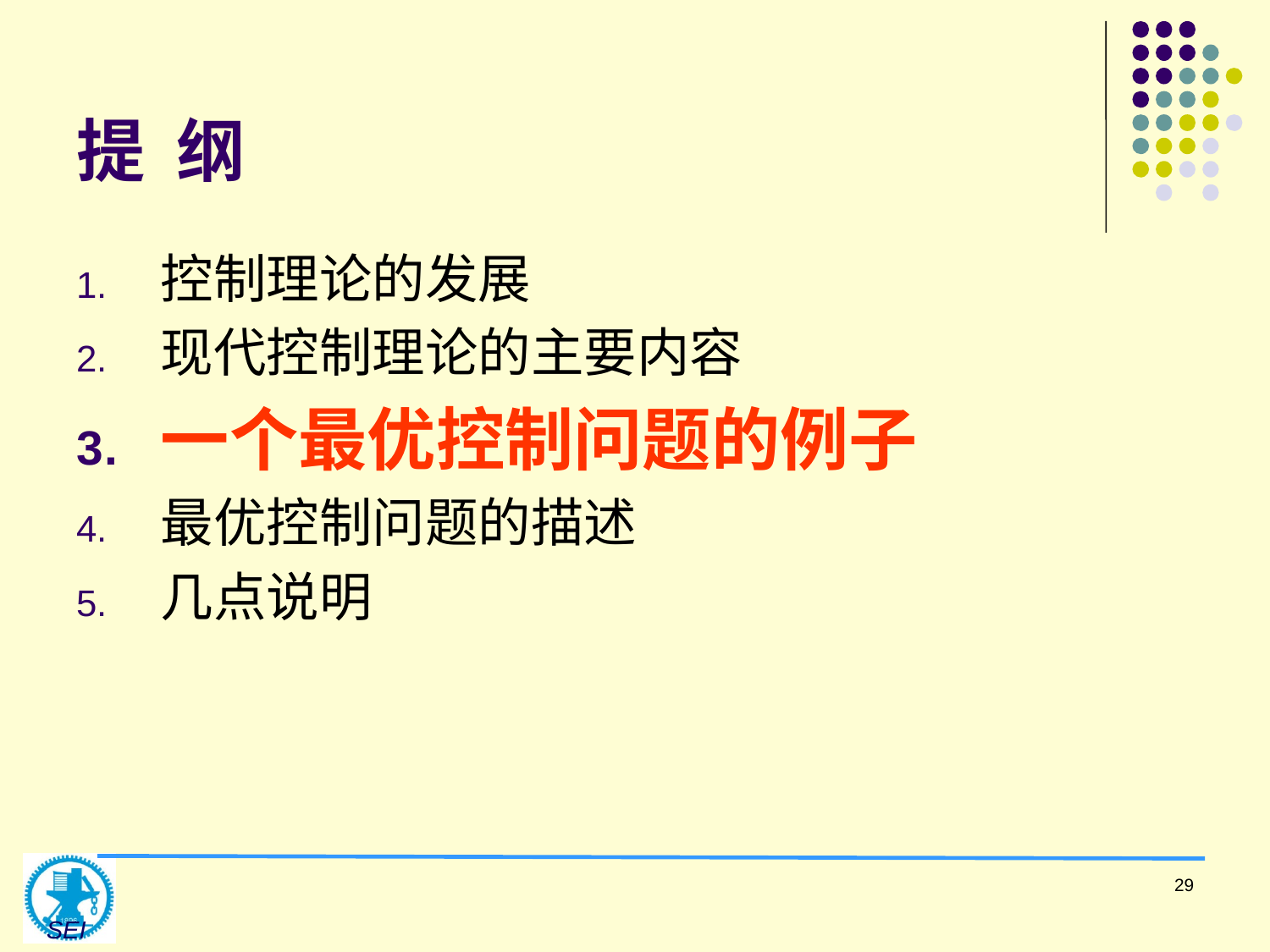

# 提  纲
控制理论的发展
现代控制理论的主要内容
一个最优控制问题的例子
最优控制问题的描述
几点说明
29